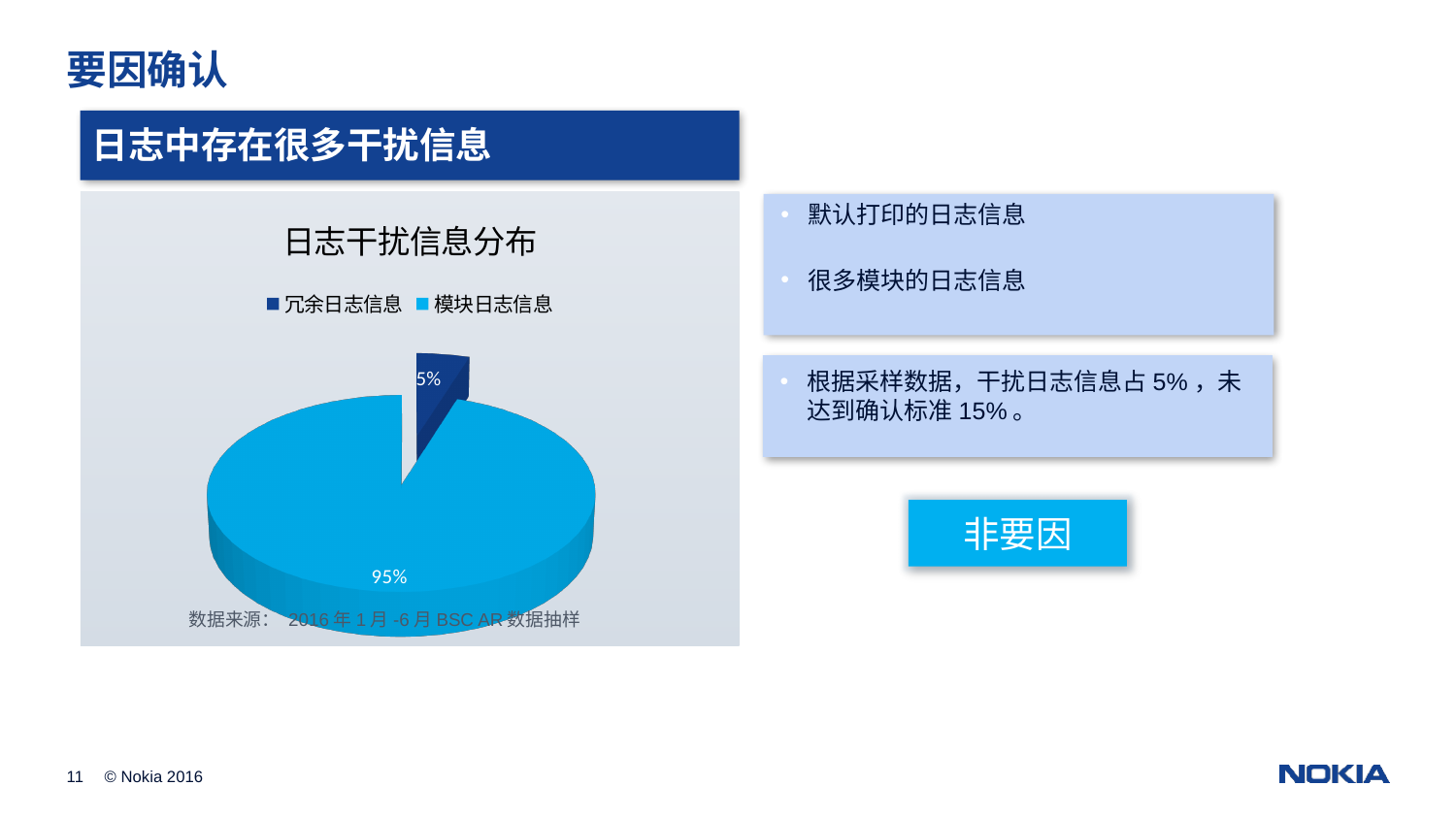

# 要因确认
日志中存在很多干扰信息

[unsupported chart]

默认打印的日志信息
很多模块的日志信息

根据采样数据，干扰日志信息占5%，未达到确认标准15%。
非要因
数据来源： 2016年1月-6月BSC AR数据抽样